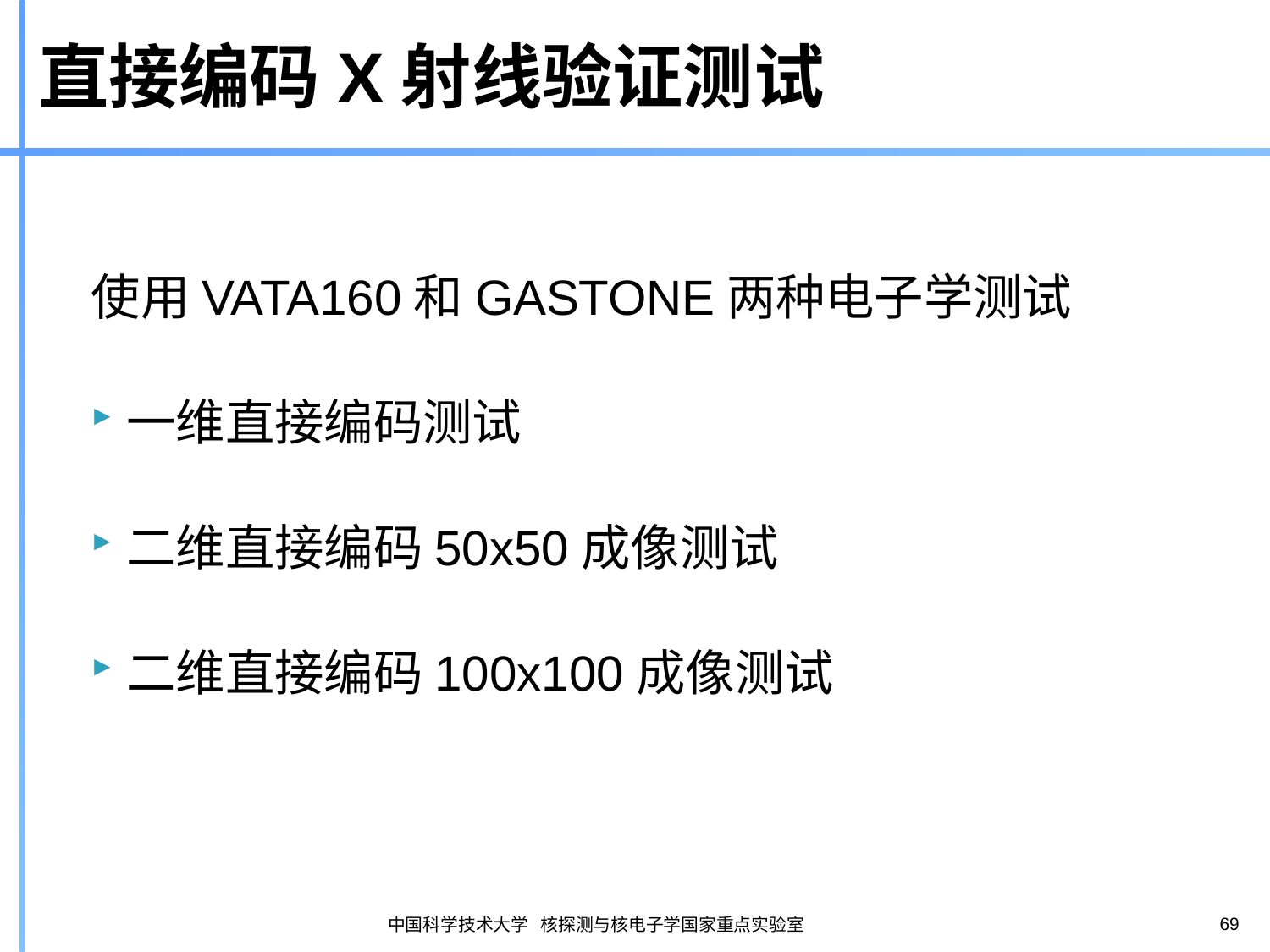

# 直接编码X射线验证测试
使用VATA160和GASTONE两种电子学测试
一维直接编码测试
二维直接编码50x50成像测试
二维直接编码100x100成像测试
69
中国科学技术大学   核探测与核电子学国家重点实验室